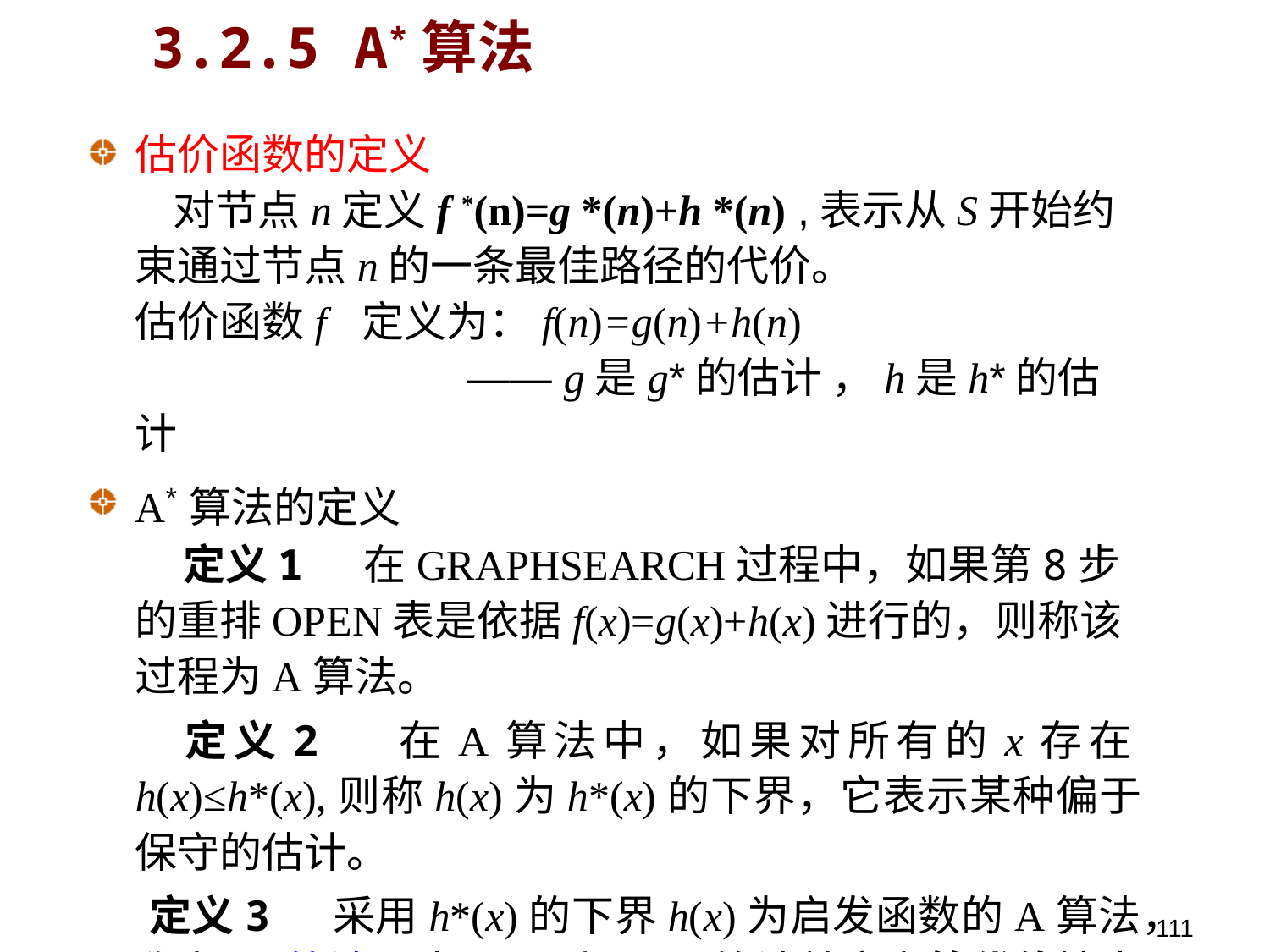

# 3.2.5 A*算法
估价函数的定义
    对节点n定义f *(n)=g *(n)+h *(n) ,表示从S开始约束通过节点n的一条最佳路径的代价。
估价函数f 定义为：f(n)=g(n)+h(n)
                            —— g是g*的估计 ，h是h*的估计
A*算法的定义
     定义1  在GRAPHSEARCH过程中，如果第8步的重排OPEN表是依据f(x)=g(x)+h(x)进行的，则称该过程为A算法。
     定义2  在A算法中，如果对所有的x存在h(x)≤h*(x),则称h(x)为h*(x)的下界，它表示某种偏于保守的估计。
     定义3  采用h*(x)的下界h(x)为启发函数的A算法，称为A*算法。当h=0时， A*算法就变为等代价搜索算法。

111